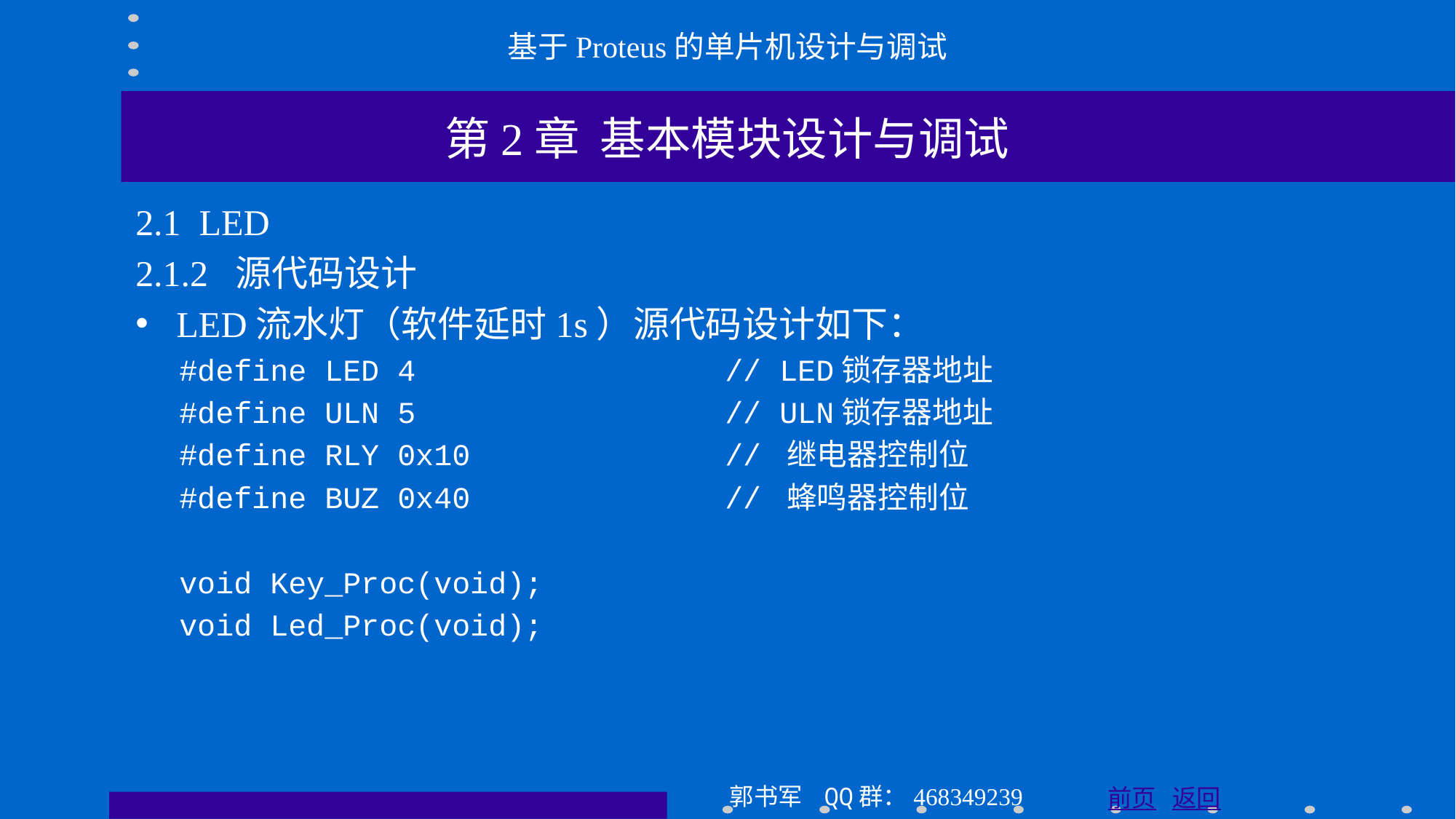

基于Proteus的单片机设计与调试
第2章  基本模块设计与调试
2.1  LED
2.1.2  源代码设计
LED流水灯（软件延时1s）源代码设计如下：
#define LED 4                 // LED锁存器地址
#define ULN 5                 // ULN锁存器地址
#define RLY 0x10              // 继电器控制位
#define BUZ 0x40              // 蜂鸣器控制位

void Key_Proc(void);
void Led_Proc(void);

郭书军   QQ群：468349239
前页   返回